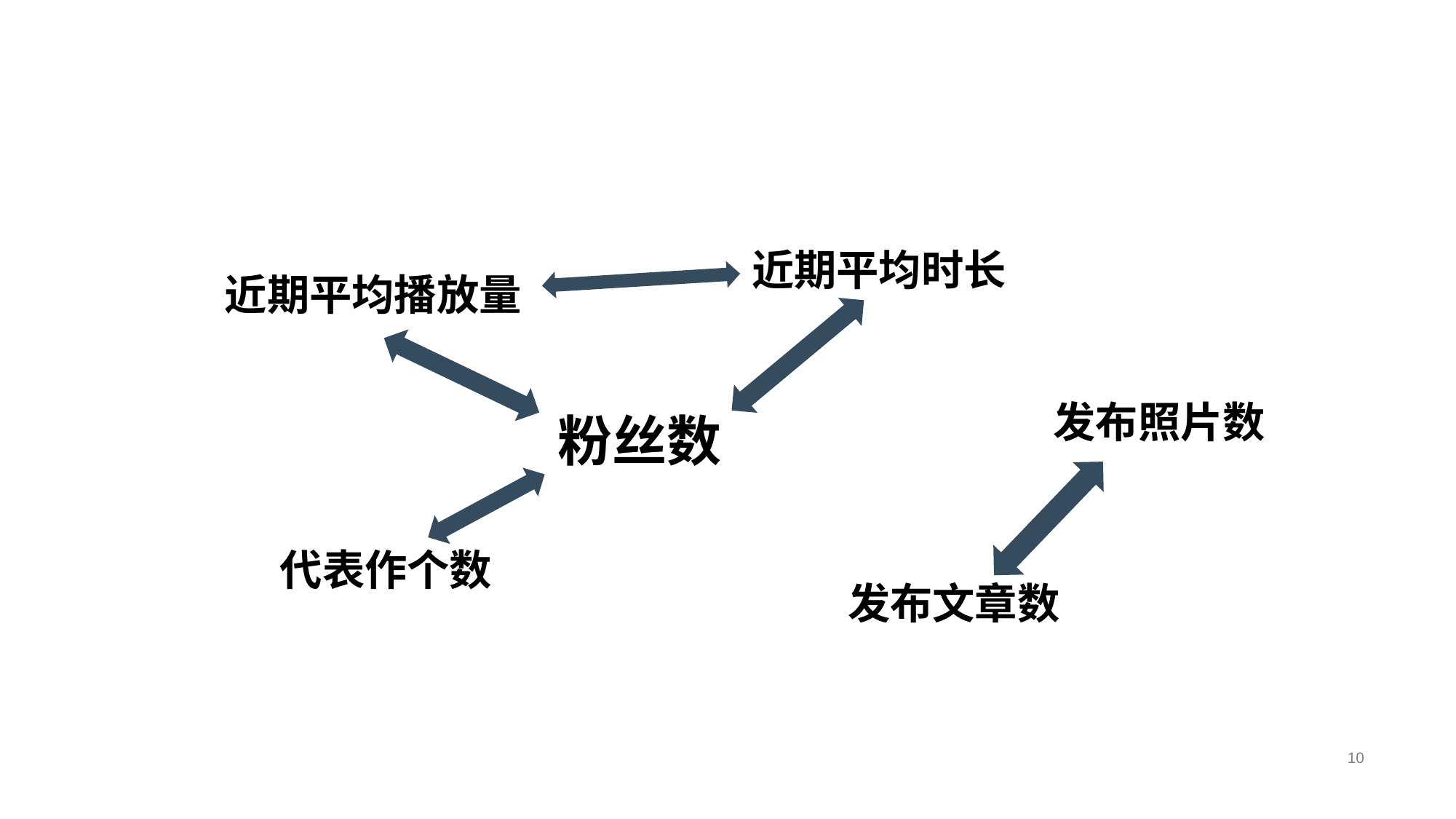

#

近期平均时长
近期平均播放量

发布照片数
粉丝数

代表作个数
发布文章数
10